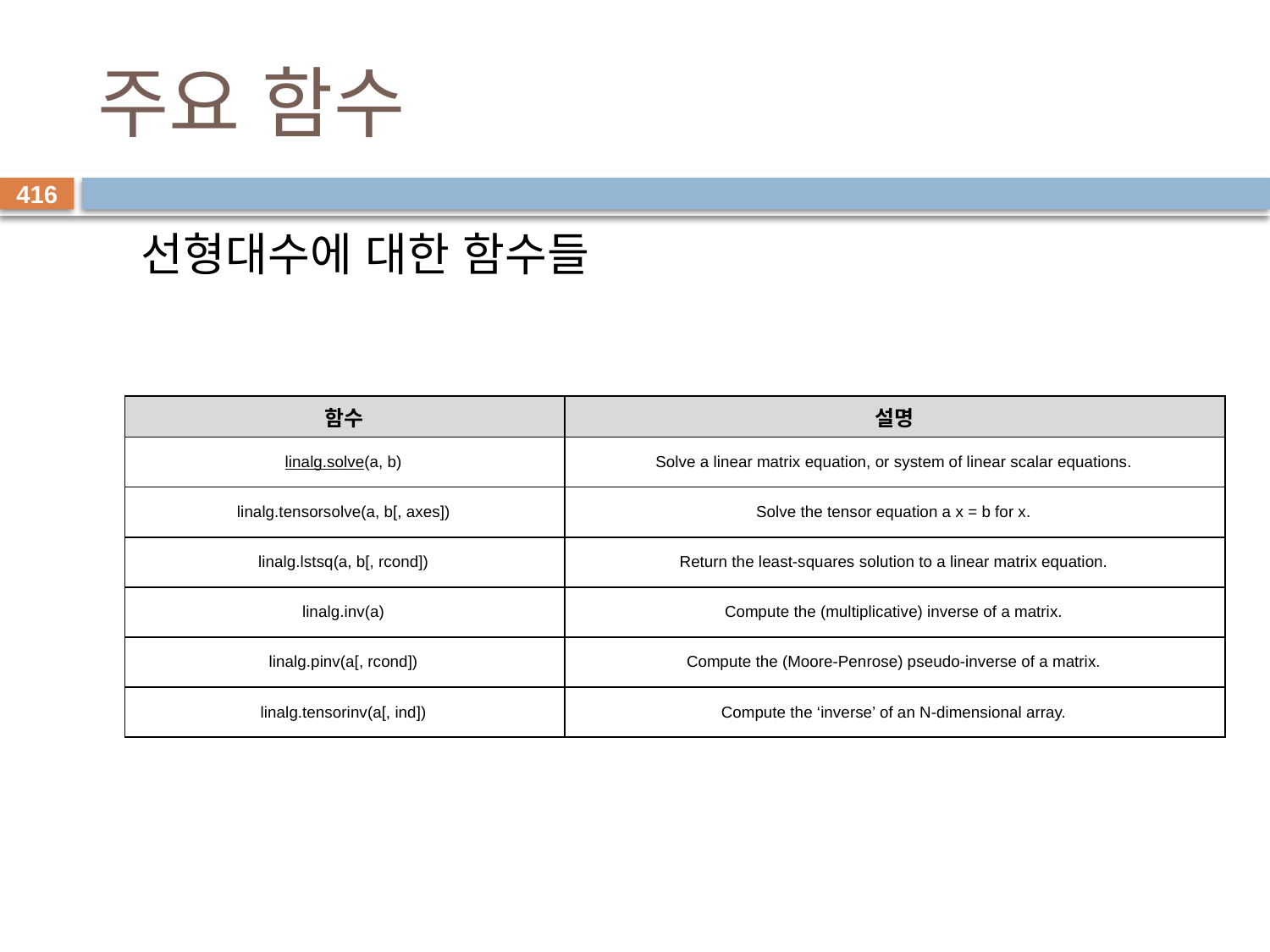

# 주요 함수
416
선형대수에 대한 함수들
| 함수 | 설명 |
| --- | --- |
| linalg.solve(a, b) | Solve a linear matrix equation, or system of linear scalar equations. |
| linalg.tensorsolve(a, b[, axes]) | Solve the tensor equation a x = b for x. |
| linalg.lstsq(a, b[, rcond]) | Return the least-squares solution to a linear matrix equation. |
| linalg.inv(a) | Compute the (multiplicative) inverse of a matrix. |
| linalg.pinv(a[, rcond]) | Compute the (Moore-Penrose) pseudo-inverse of a matrix. |
| linalg.tensorinv(a[, ind]) | Compute the ‘inverse’ of an N-dimensional array. |